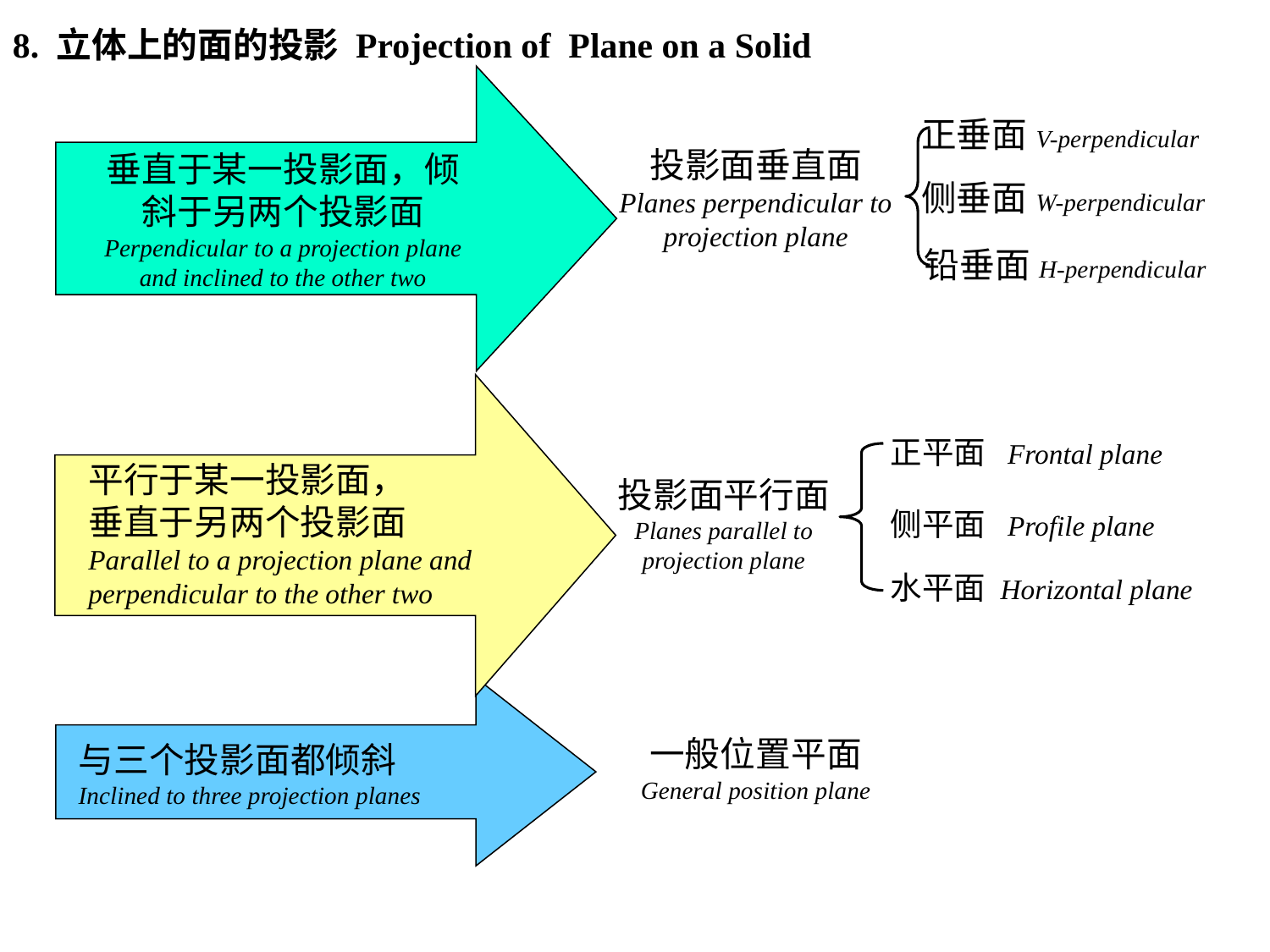

8. 立体上的面的投影 Projection of  Plane on a Solid

正垂面V-perpendicular

侧垂面W-perpendicular
铅垂面H-perpendicular
投影面垂直面
Planes perpendicular to projection plane
垂直于某一投影面，倾斜于另两个投影面
Perpendicular to a projection plane and inclined to the other two

  正平面  Frontal plane

  侧平面  Profile plane
  水平面 Horizontal plane
平行于某一投影面，
垂直于另两个投影面
Parallel to a projection plane and perpendicular to the other two
投影面平行面
Planes parallel to projection plane

一般位置平面
General position plane
与三个投影面都倾斜
Inclined to three projection planes